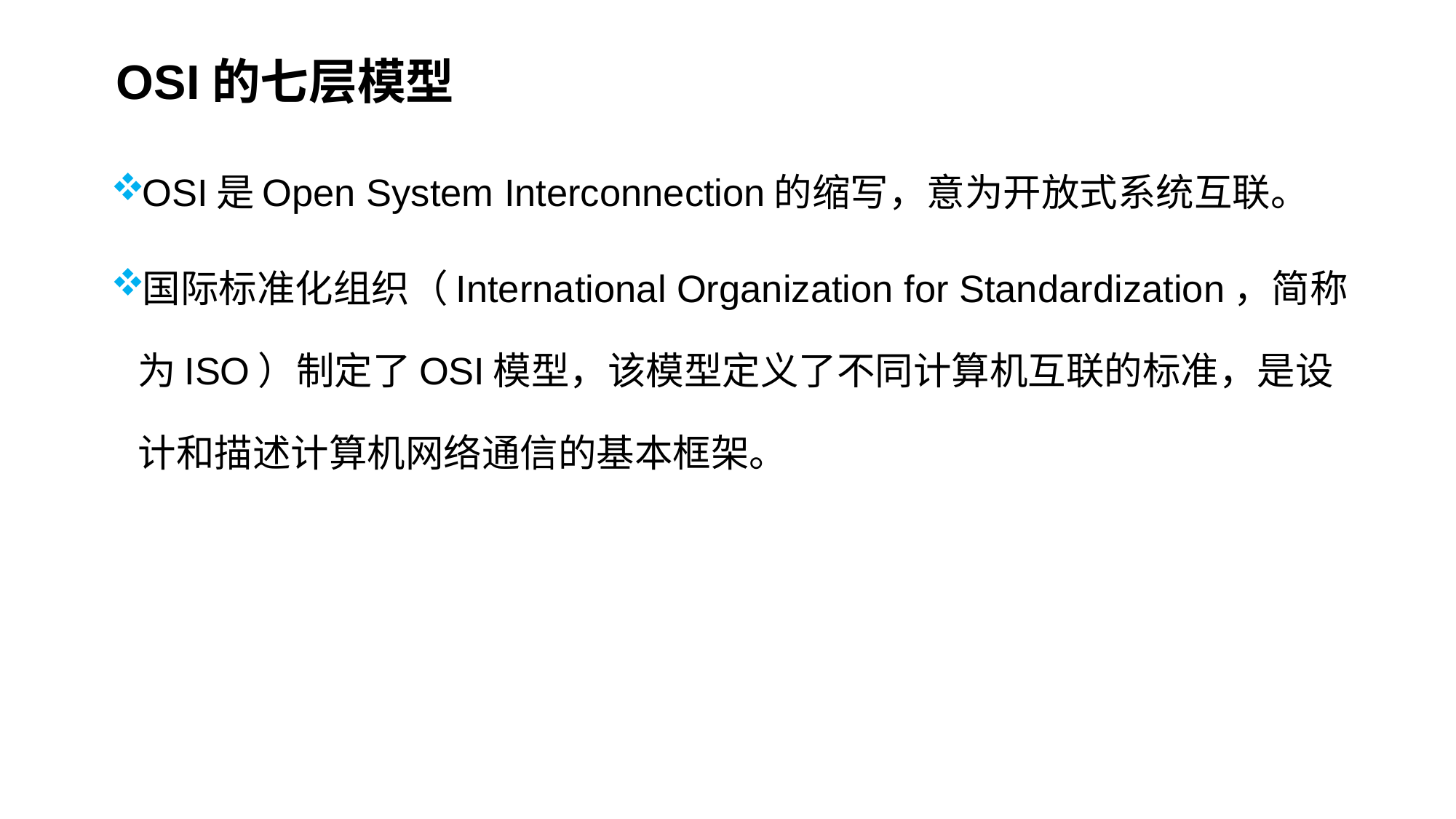

OSI的七层模型
OSI是Open System Interconnection的缩写，意为开放式系统互联。
国际标准化组织（International Organization for Standardization，简称为ISO）制定了OSI模型，该模型定义了不同计算机互联的标准，是设计和描述计算机网络通信的基本框架。